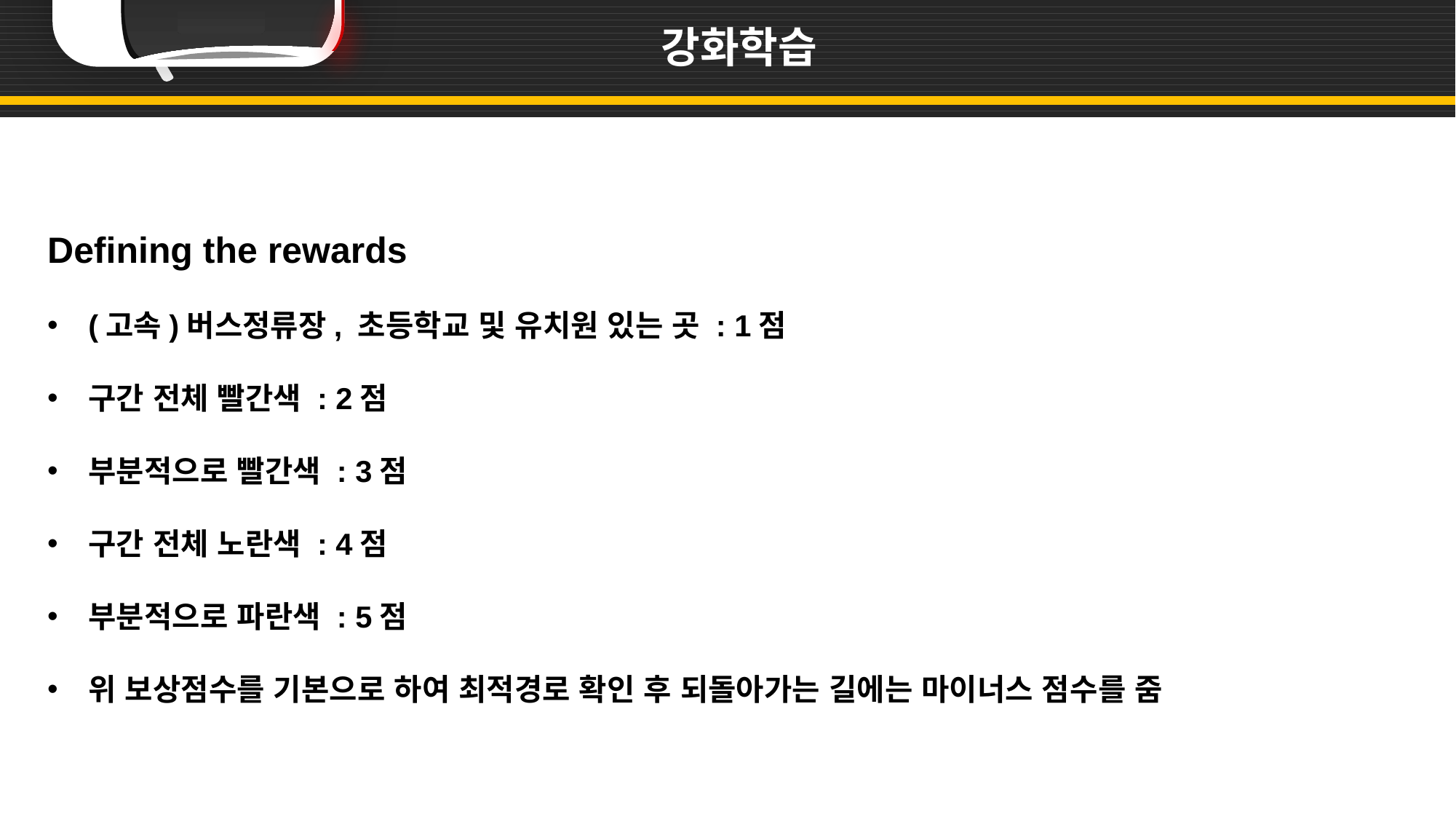

강화학습
Defining the rewards
(고속)버스정류장, 초등학교 및 유치원 있는 곳 : 1점
구간 전체 빨간색 : 2점
부분적으로 빨간색 : 3점
구간 전체 노란색 : 4점
부분적으로 파란색 : 5점
위 보상점수를 기본으로 하여 최적경로 확인 후 되돌아가는 길에는 마이너스 점수를 줌